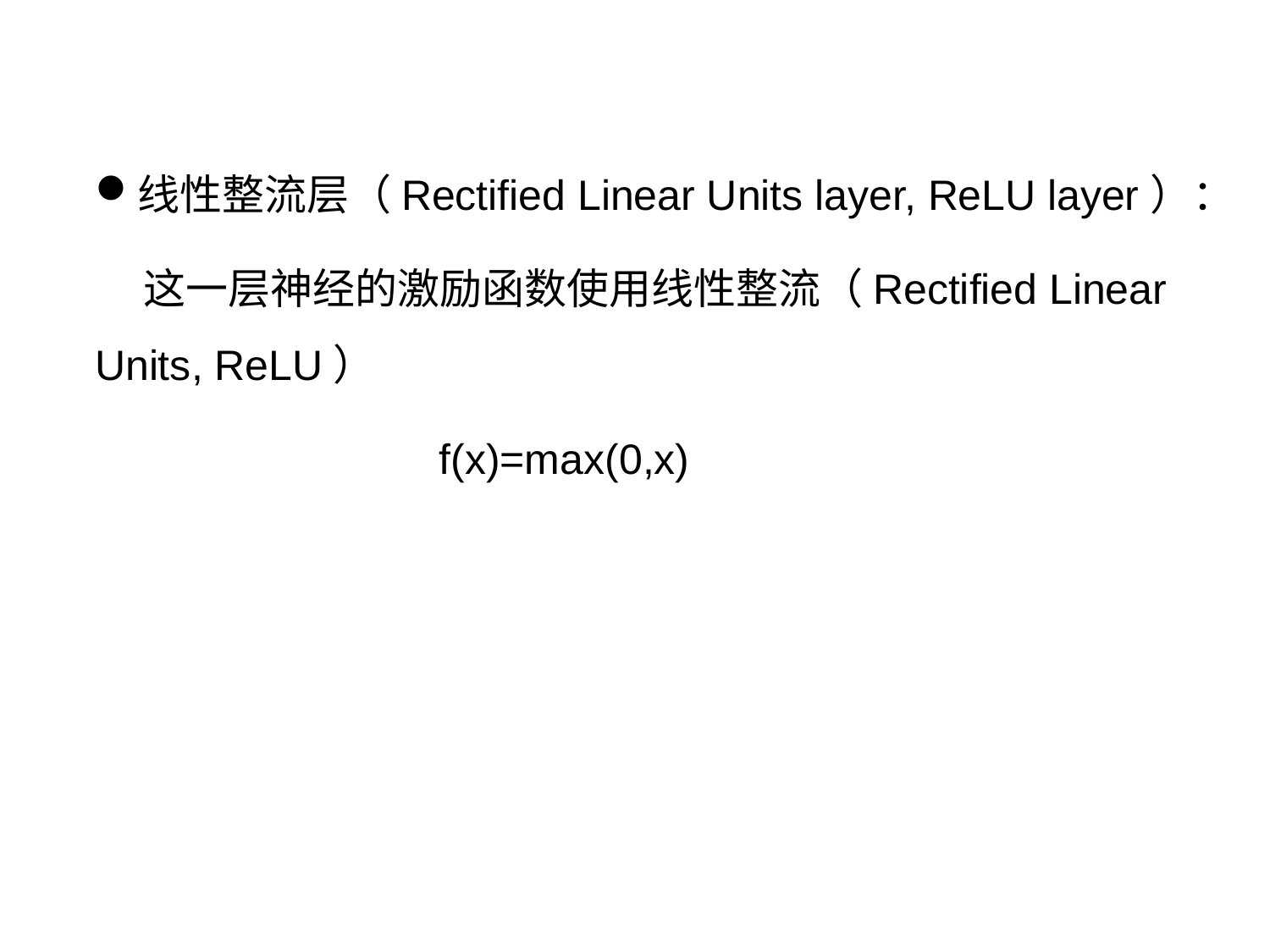

线性整流层（Rectified Linear Units layer, ReLU layer）：
    这一层神经的激励函数使用线性整流（Rectified Linear Units, ReLU）
                             f(x)=max(0,x)